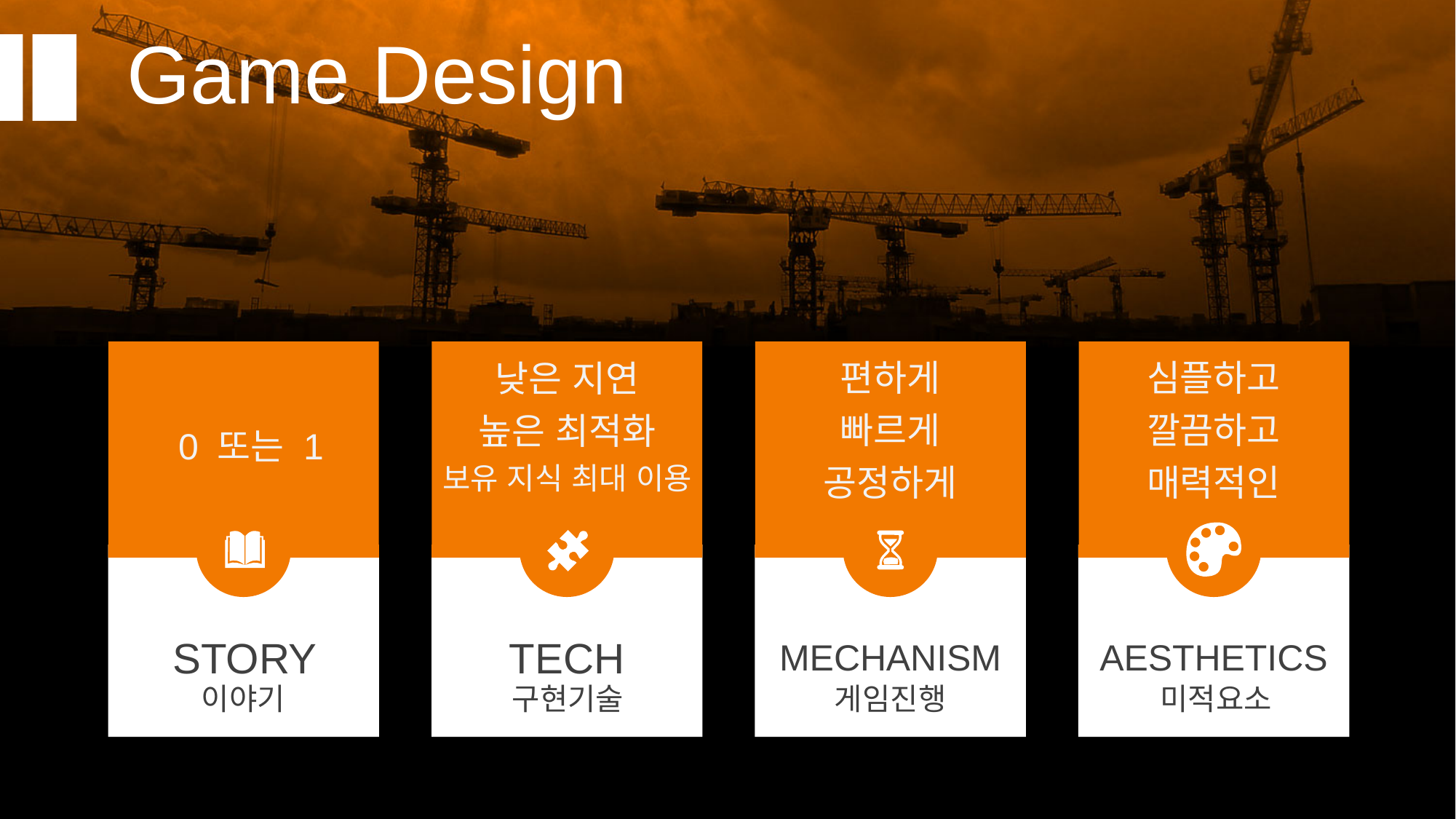

Game Design
편하게
빠르게
공정하게
심플하고
깔끔하고
매력적인

낮은 지연
높은 최적화
보유 지식 최대 이용

0 또는 1

STORY
TECH
MECHANISM
AESTHETICS
이야기
구현기술
게임진행
미적요소